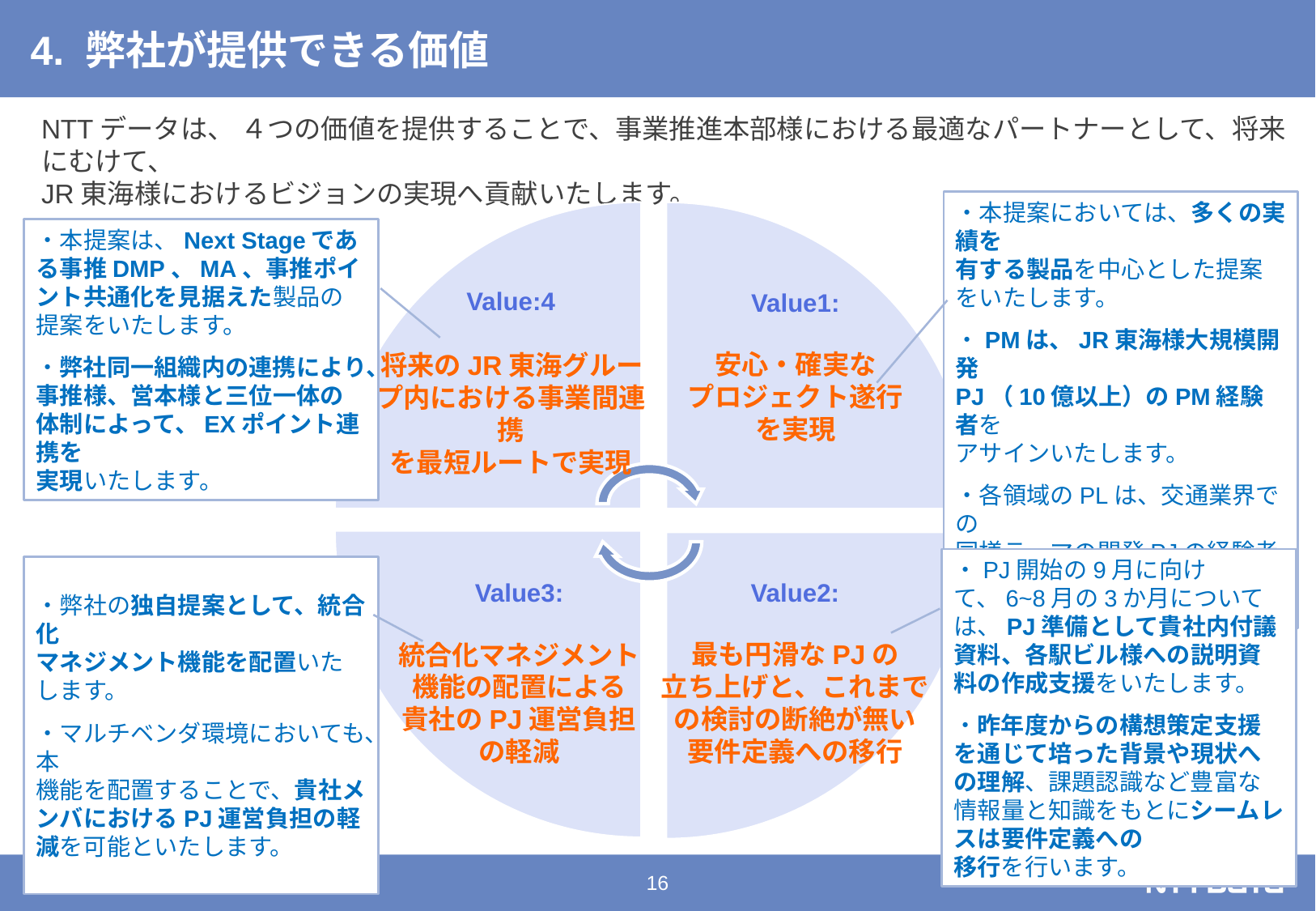

# 4. 弊社が提供できる価値
NTTデータは、 ４つの価値を提供することで、事業推進本部様における最適なパートナーとして、将来にむけて、
JR東海様におけるビジョンの実現へ貢献いたします。
・本提案においては、多くの実績を
有する製品を中心とした提案をいたします。

・PMは、JR東海様大規模開発
PJ（10億以上）のPM経験者を
アサインいたします。

・各領域のPLは、交通業界での
同様テーマの開発PJの経験者を
アサインいたします。

・本提案は、Next Stageである事推DMP、MA、事推ポイント共通化を見据えた製品の提案をいたします。

・弊社同一組織内の連携により、事推様、営本様と三位一体の体制によって、EXポイント連携を
実現いたします。
Value:4

将来のJR東海グループ内における事業間連携
を最短ルートで実現
Value1:

安心・確実な
プロジェクト遂行
を実現

・PJ開始の9月に向けて、6~8月の3か月については、PJ準備として貴社内付議資料、各駅ビル様への説明資料の作成支援をいたします。

・昨年度からの構想策定支援を通じて培った背景や現状への理解、課題認識など豊富な情報量と知識をもとにシームレスは要件定義への
移行を行います。

・弊社の独自提案として、統合化
マネジメント機能を配置いたします。

・マルチベンダ環境においても、本
機能を配置することで、貴社メンバにおけるPJ運営負担の軽減を可能といたします。

Value2:

最も円滑なPJの
立ち上げと、これまでの検討の断絶が無い
要件定義への移行
Value3:

統合化マネジメント
機能の配置による
貴社のPJ運営負担
の軽減